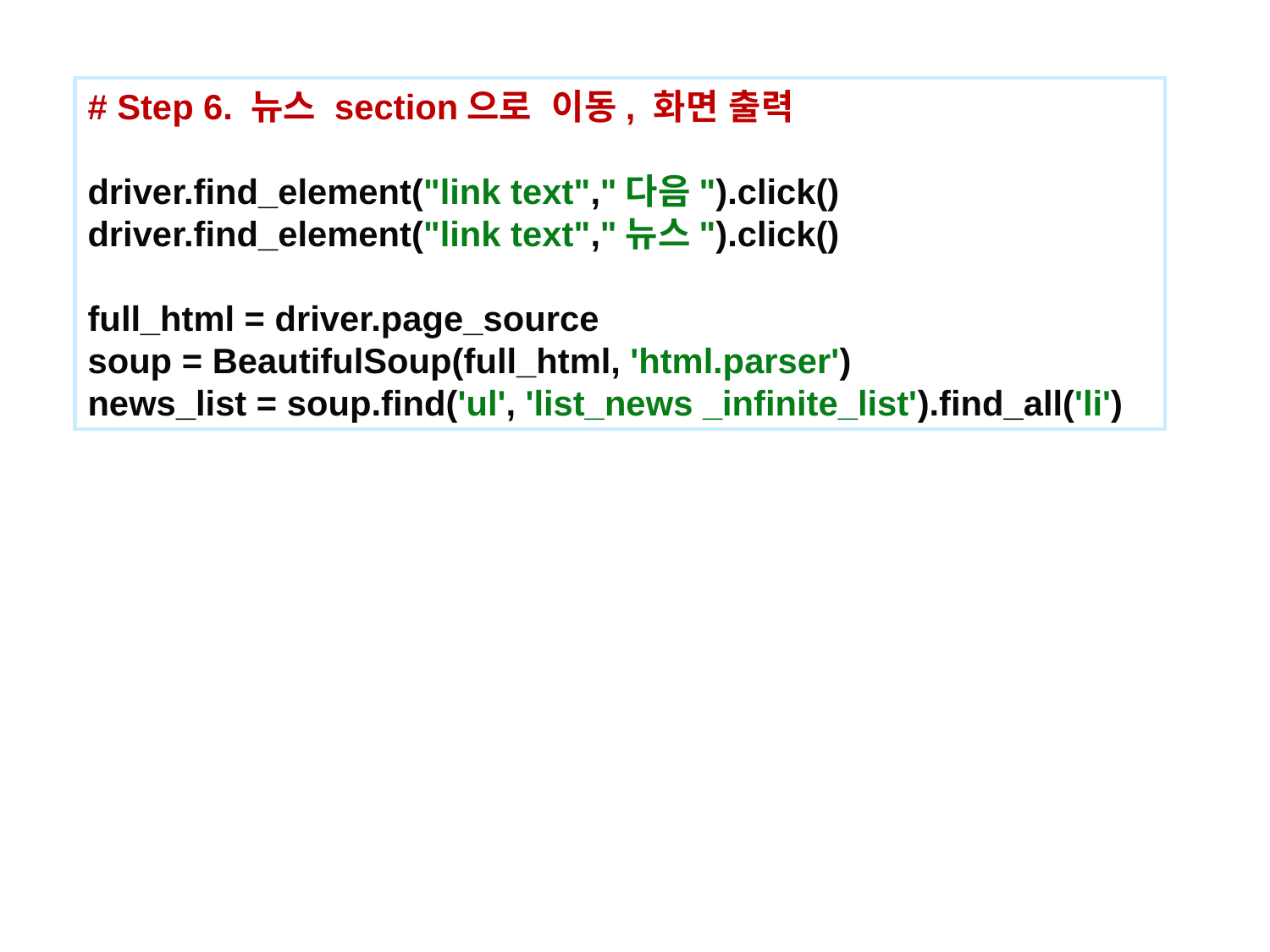

# Step 6. 뉴스 section으로  이동, 화면 출력 driver.find_element("link text","다음").click() driver.find_element("link text","뉴스").click() full_html = driver.page_source soup = BeautifulSoup(full_html, 'html.parser') news_list = soup.find('ul', 'list_news _infinite_list').find_all('li')